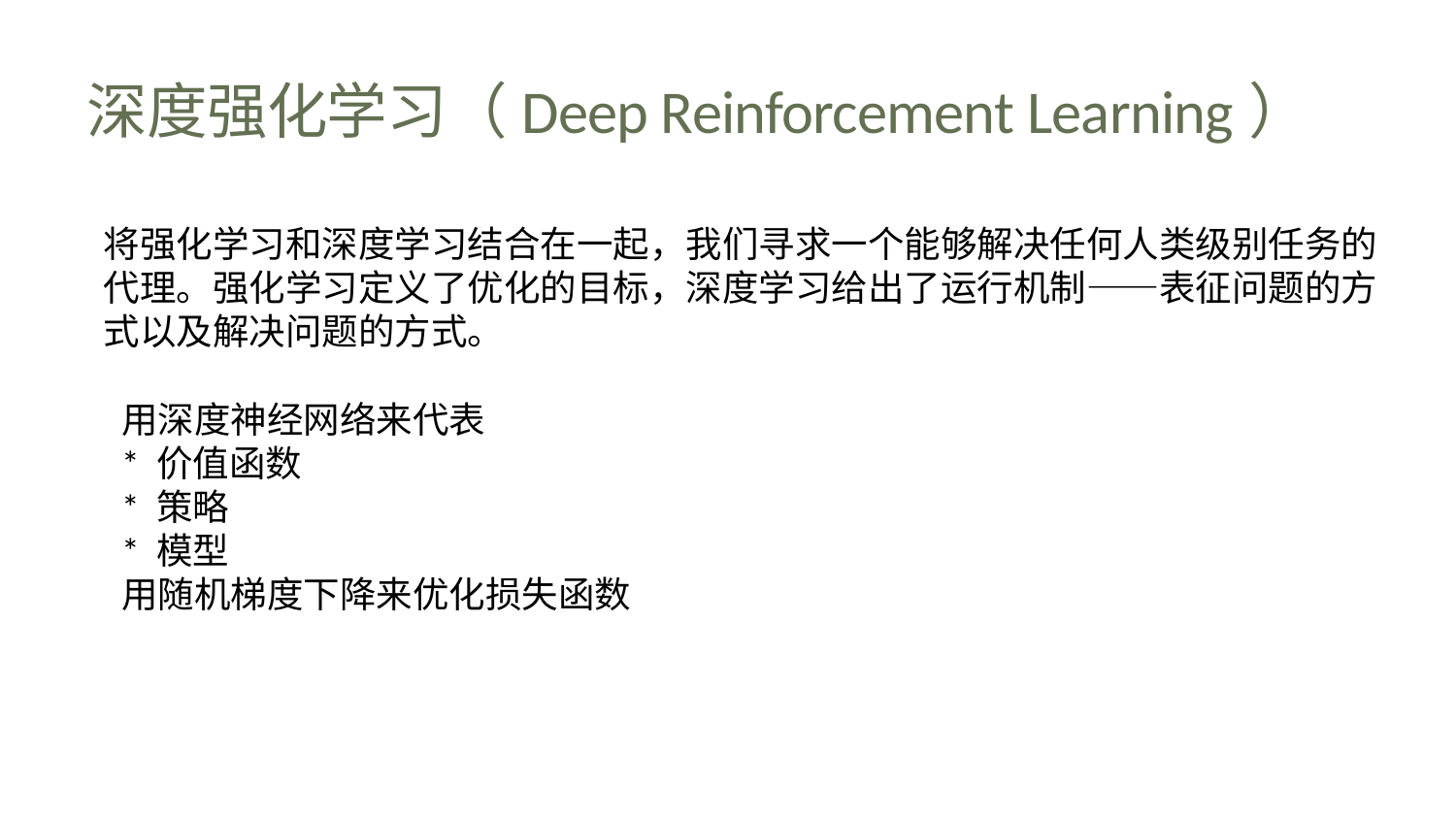

# 深度强化学习（Deep Reinforcement Learning）
将强化学习和深度学习结合在一起，我们寻求一个能够解决任何人类级别任务的代理。强化学习定义了优化的目标，深度学习给出了运行机制——表征问题的方式以及解决问题的方式。
用深度神经网络来代表
* 价值函数
* 策略
* 模型
用随机梯度下降来优化损失函数
25